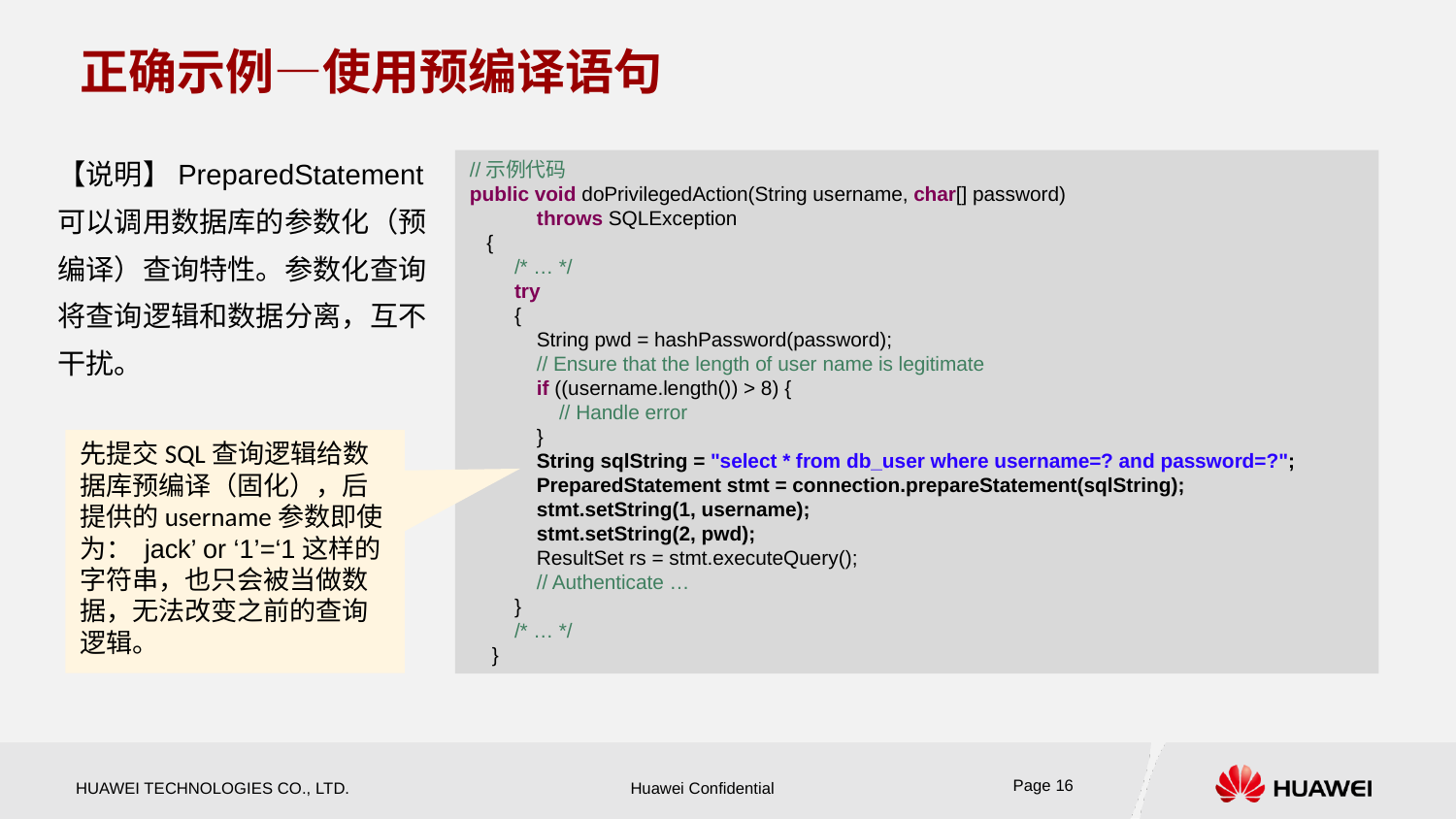

# 正确示例—使用预编译语句
【说明】PreparedStatement可以调用数据库的参数化（预编译）查询特性。参数化查询将查询逻辑和数据分离，互不干扰。
//示例代码
public void doPrivilegedAction(String username, char[] password)
            throws SQLException
   {
        /* … */
        try
        {
            String pwd = hashPassword(password);
            // Ensure that the length of user name is legitimate
            if ((username.length()) > 8) {
                // Handle error
            }
            String sqlString = "select * from db_user where username=? and password=?";
            PreparedStatement stmt = connection.prepareStatement(sqlString);
            stmt.setString(1, username);
            stmt.setString(2, pwd);
            ResultSet rs = stmt.executeQuery();
            // Authenticate …
        }
        /* … */
    }
先提交SQL查询逻辑给数据库预编译（固化），后提供的username参数即使为： jack’ or ‘1’=‘1这样的字符串，也只会被当做数据，无法改变之前的查询逻辑。